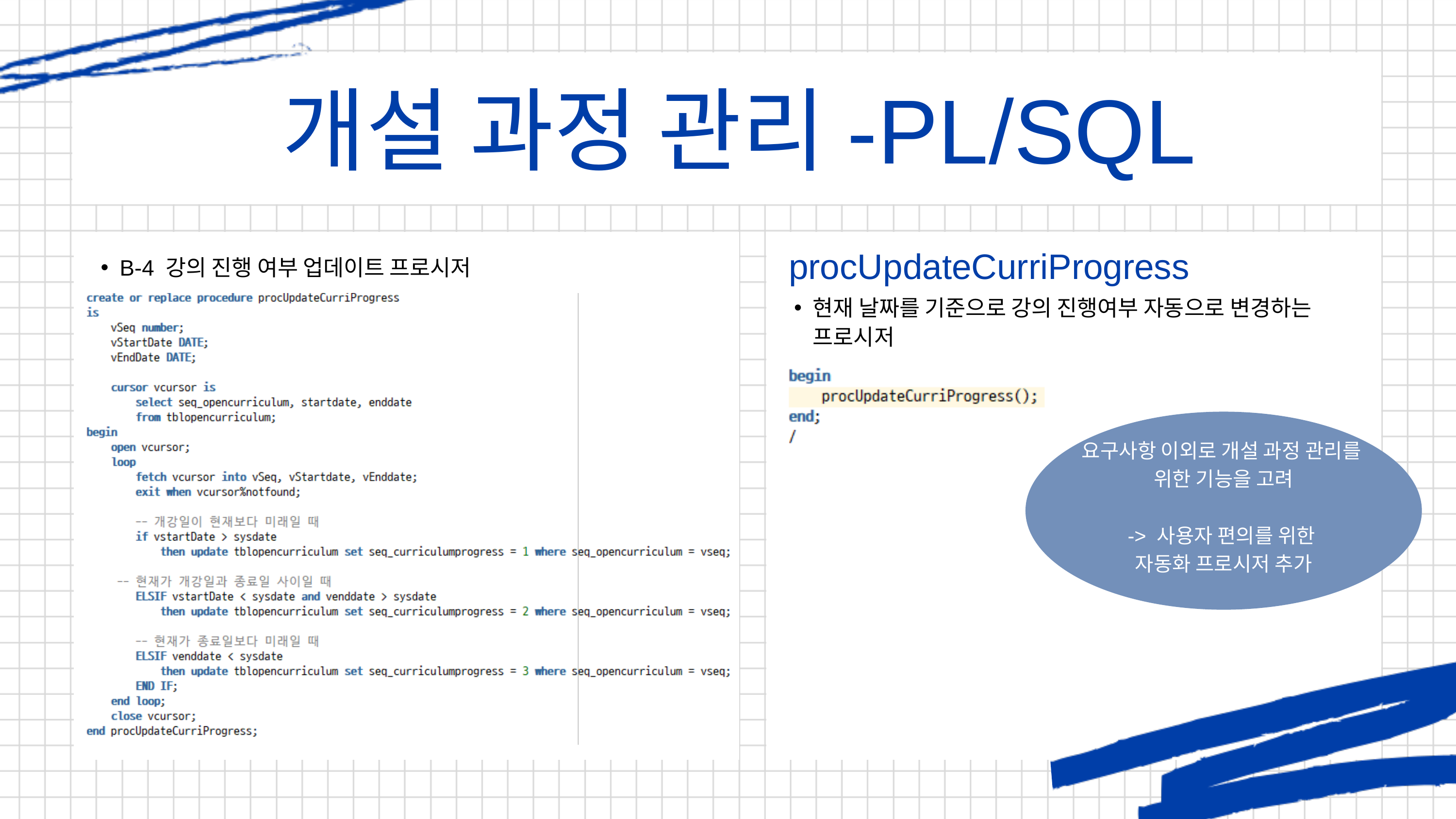

개설 과정 관리-PL/SQL

procUpdateCurriProgress
B-5
B-4 강의 진행 여부 업데이트 프로시저

현재 날짜를 기준으로 강의 진행여부 자동으로 변경하는 프로시저

요구사항 이외로 개설 과정 관리를
위한 기능을 고려

-> 사용자 편의를 위한
자동화 프로시저 추가